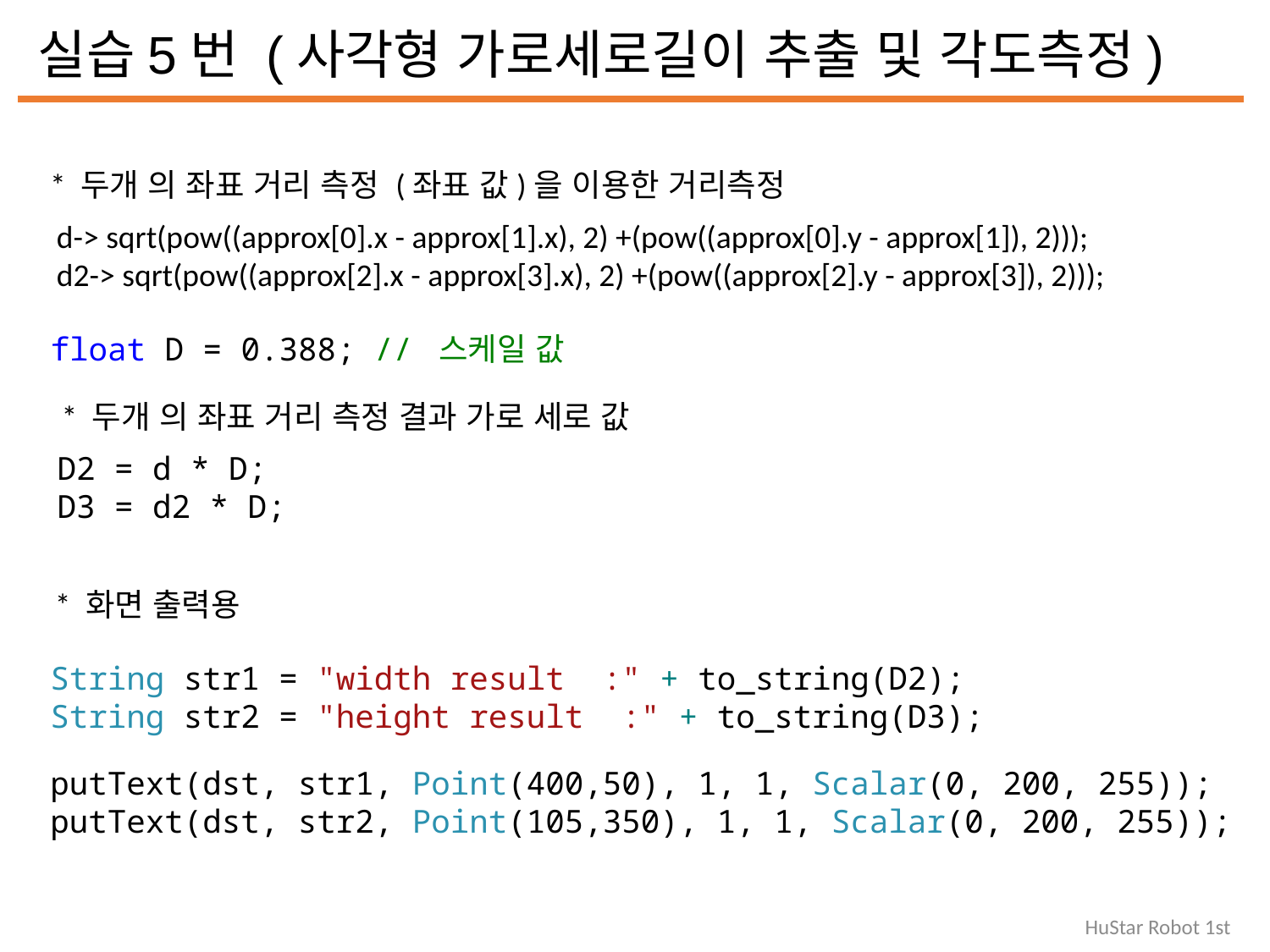

실습5번 (사각형 가로세로길이 추출 및 각도측정)
* 두개 의 좌표 거리 측정 (좌표 값)을 이용한 거리측정
d-> sqrt(pow((approx[0].x - approx[1].x), 2) +(pow((approx[0].y - approx[1]), 2)));
d2-> sqrt(pow((approx[2].x - approx[3].x), 2) +(pow((approx[2].y - approx[3]), 2)));
float D = 0.388; // 스케일 값
* 두개 의 좌표 거리 측정 결과 가로 세로 값
D2 = d * D;
D3 = d2 * D;
* 화면 출력용
String str1 = "width result  :" + to_string(D2);
String str2 = "height result  :" + to_string(D3);
putText(dst, str1, Point(400,50), 1, 1, Scalar(0, 200, 255));
putText(dst, str2, Point(105,350), 1, 1, Scalar(0, 200, 255));
HuStar Robot 1st